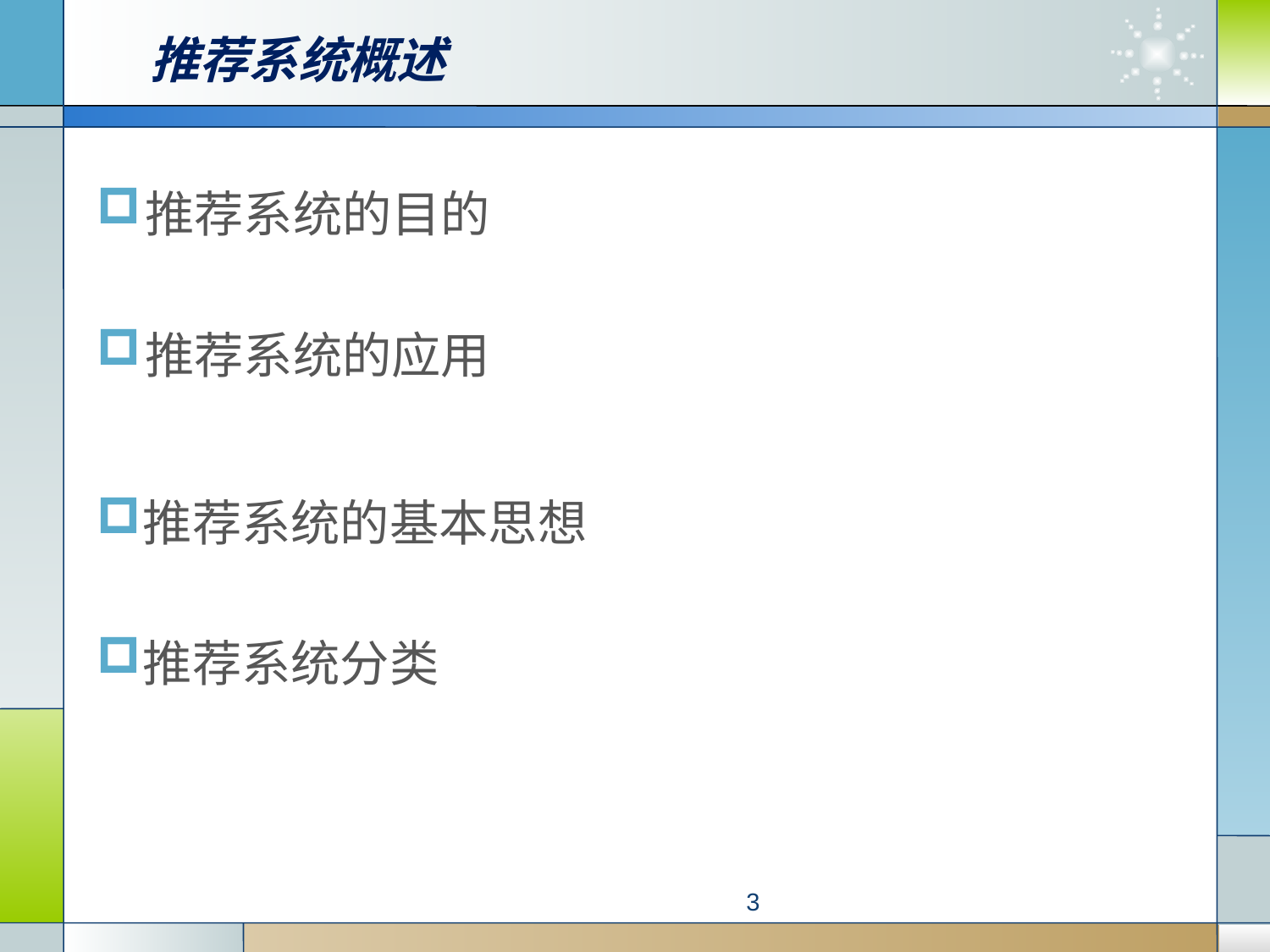

# 推荐系统概述
推荐系统的目的

推荐系统的应用

推荐系统的基本思想
推荐系统分类

3